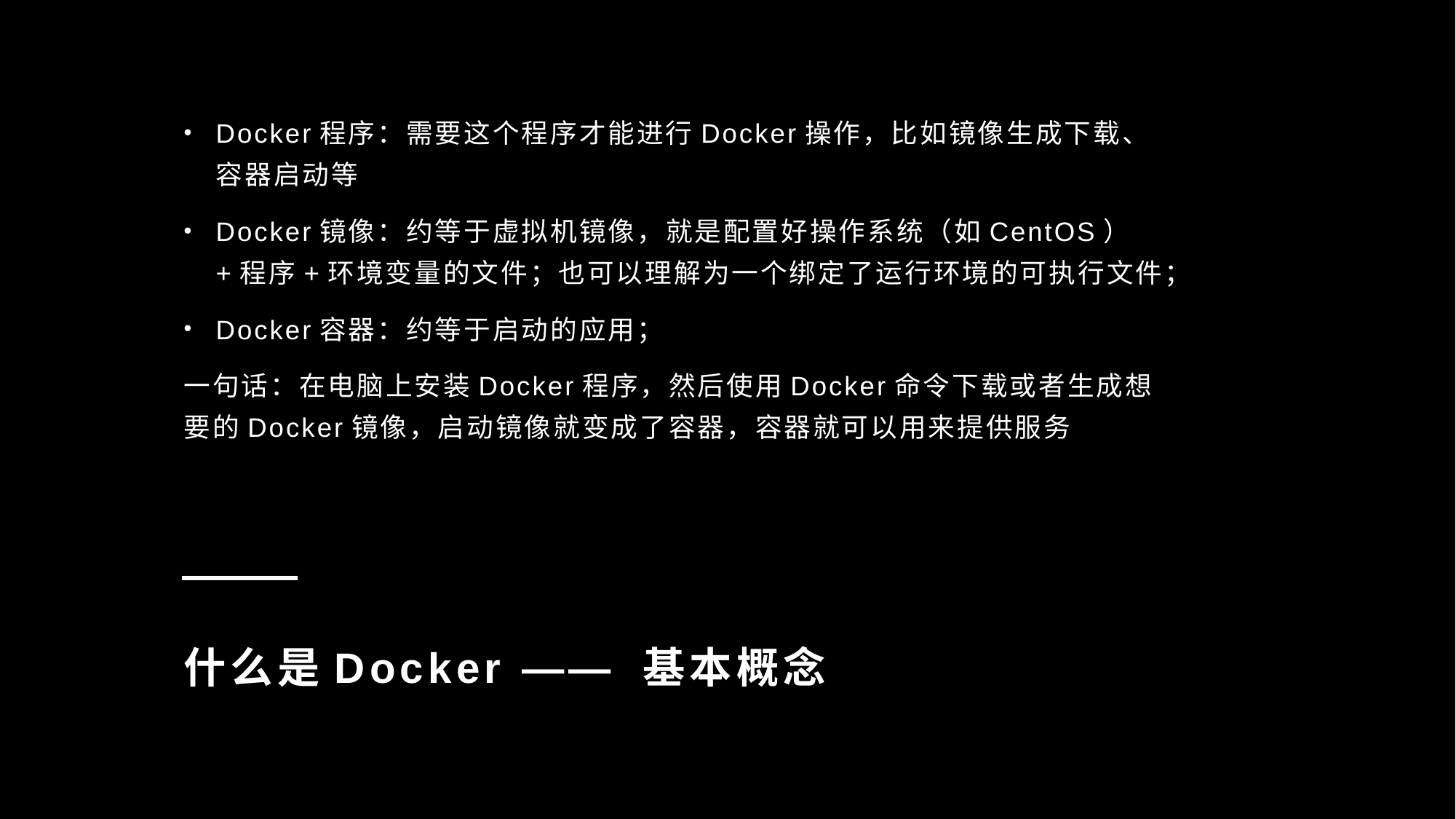

Docker程序：需要这个程序才能进行Docker操作，比如镜像生成下载、容器启动等
Docker镜像：约等于虚拟机镜像，就是配置好操作系统（如CentOS）+程序+环境变量的文件；也可以理解为一个绑定了运行环境的可执行文件；
Docker容器：约等于启动的应用；
一句话：在电脑上安装Docker程序，然后使用Docker命令下载或者生成想要的Docker镜像，启动镜像就变成了容器，容器就可以用来提供服务
# 什么是Docker —— 基本概念